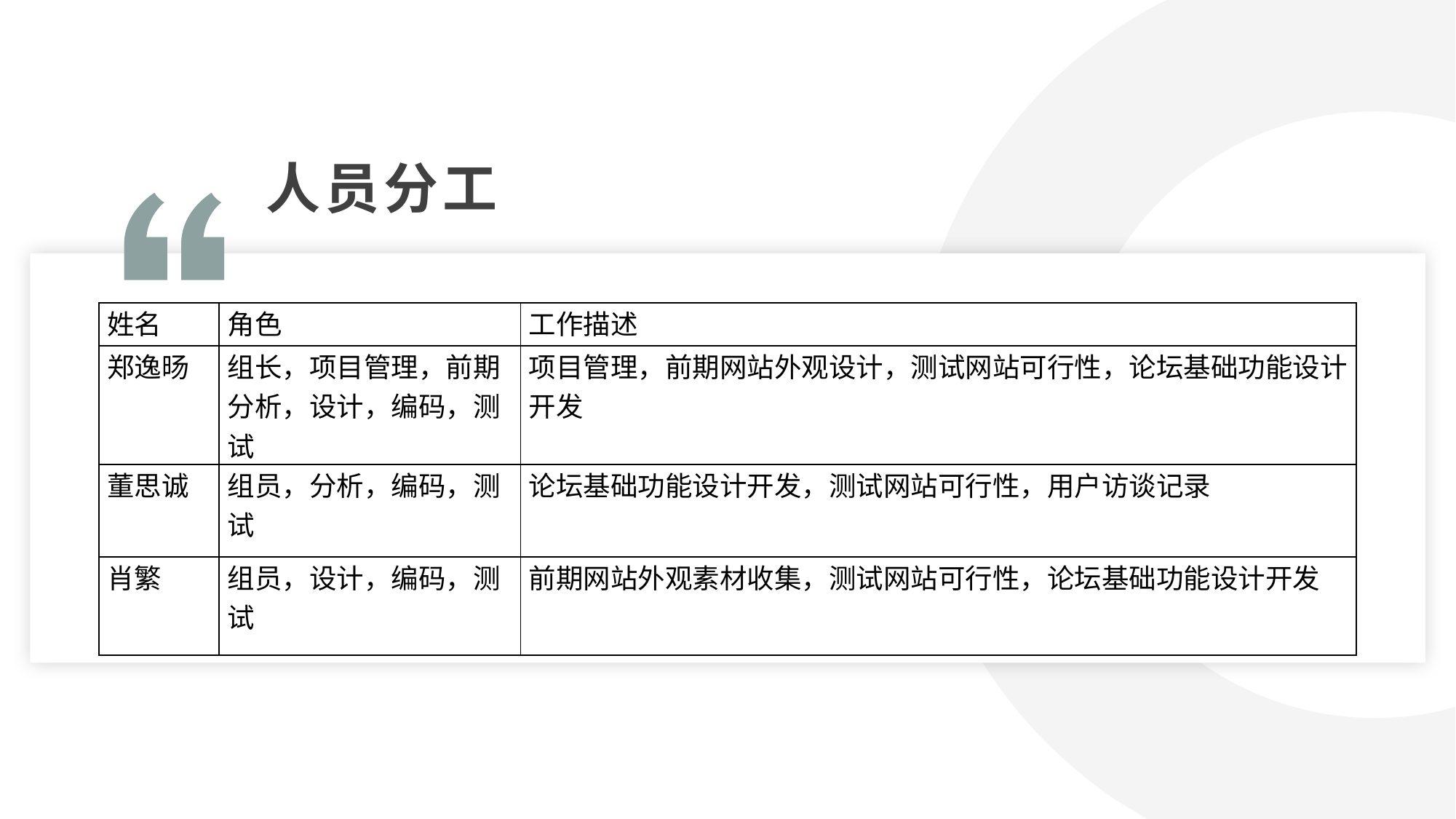

人员分工

| 姓名 | 角色 | 工作描述 |
| --- | --- | --- |
| 郑逸旸 | 组长，项目管理，前期分析，设计，编码，测试 | 项目管理，前期网站外观设计，测试网站可行性，论坛基础功能设计开发 |
| 董思诚 | 组员，分析，编码，测试 | 论坛基础功能设计开发，测试网站可行性，用户访谈记录 |
| 肖繁 | 组员，设计，编码，测试 | 前期网站外观素材收集，测试网站可行性，论坛基础功能设计开发 |